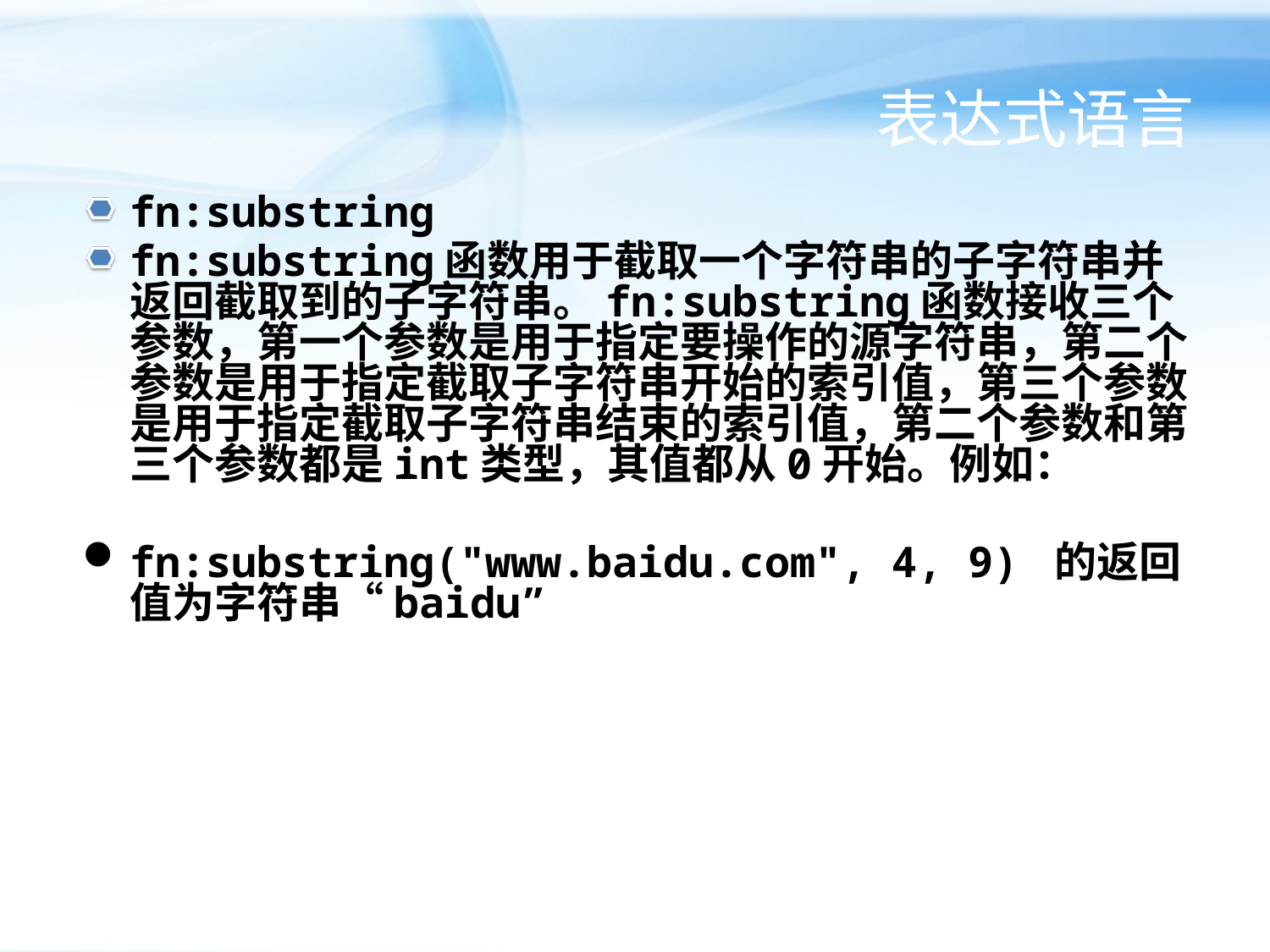

# 表达式语言
fn:substring
fn:substring函数用于截取一个字符串的子字符串并返回截取到的子字符串。fn:substring函数接收三个参数，第一个参数是用于指定要操作的源字符串，第二个参数是用于指定截取子字符串开始的索引值，第三个参数是用于指定截取子字符串结束的索引值，第二个参数和第三个参数都是int类型，其值都从0开始。例如：

fn:substring("www.baidu.com", 4, 9) 的返回值为字符串“baidu”